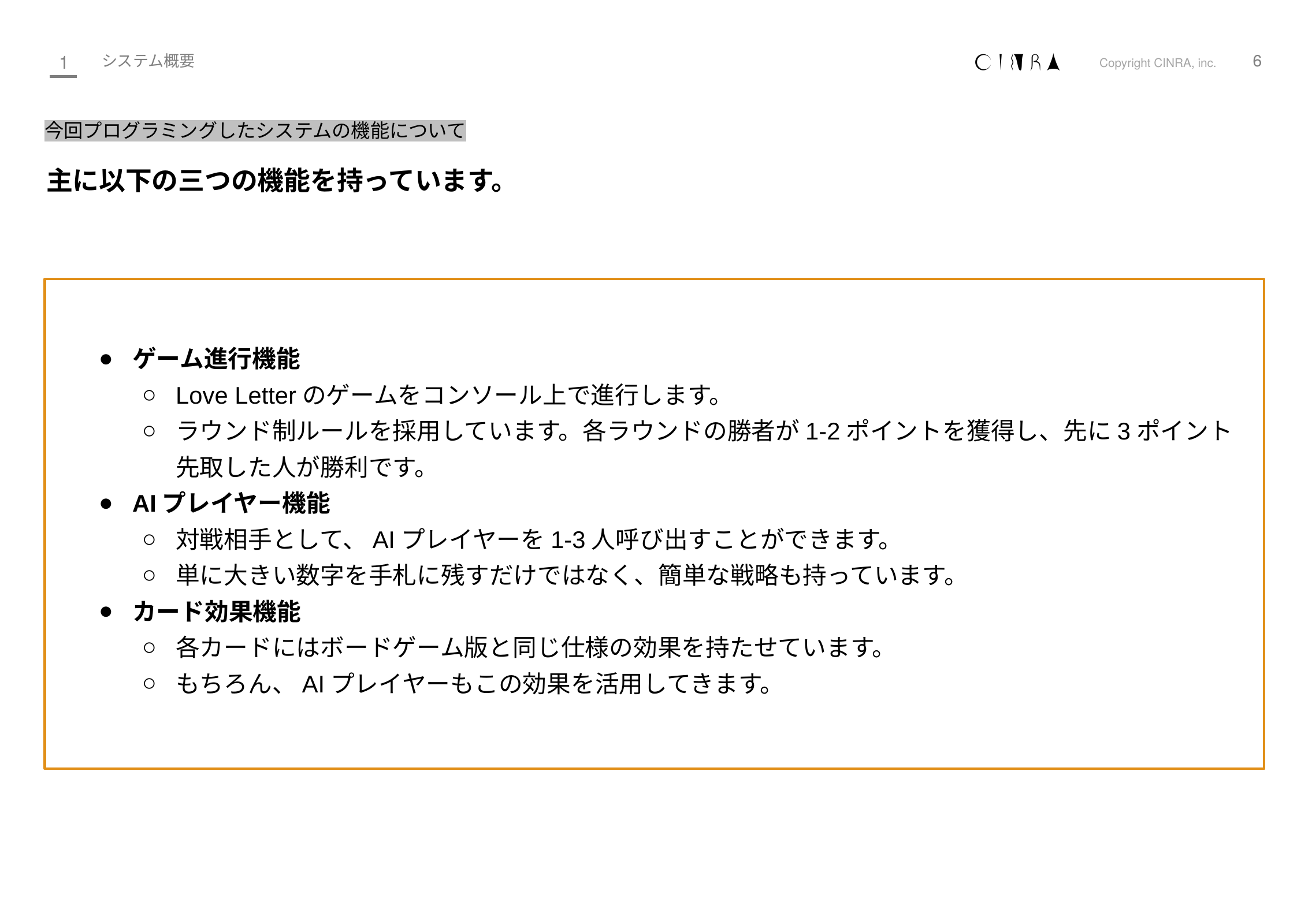

6
1
システム概要
今回プログラミングしたシステムの機能について
主に以下の三つの機能を持っています。

ゲーム進行機能
Love Letterのゲームをコンソール上で進行します。
ラウンド制ルールを採用しています。各ラウンドの勝者が1-2ポイントを獲得し、先に3ポイント先取した人が勝利です。
AIプレイヤー機能
対戦相手として、AIプレイヤーを1-3人呼び出すことができます。
単に大きい数字を手札に残すだけではなく、簡単な戦略も持っています。
カード効果機能
各カードにはボードゲーム版と同じ仕様の効果を持たせています。
もちろん、AIプレイヤーもこの効果を活用してきます。